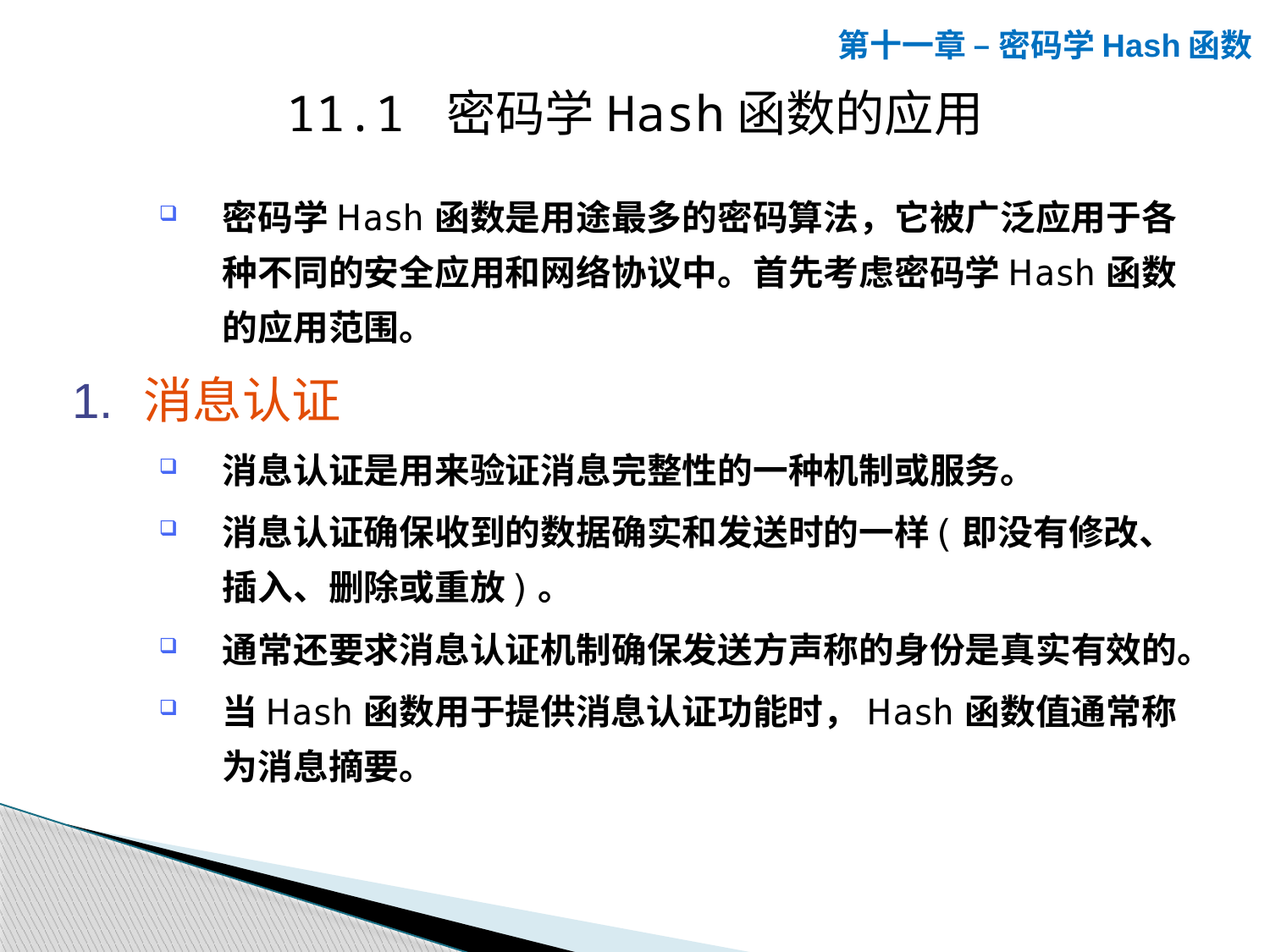

第十一章 – 密码学Hash函数
11.1 密码学Hash函数的应用
密码学Hash函数是用途最多的密码算法，它被广泛应用于各种不同的安全应用和网络协议中。首先考虑密码学Hash函数的应用范围。
消息认证
消息认证是用来验证消息完整性的一种机制或服务。
消息认证确保收到的数据确实和发送时的一样(即没有修改、插入、删除或重放)。
通常还要求消息认证机制确保发送方声称的身份是真实有效的。
当Hash函数用于提供消息认证功能时，Hash函数值通常称为消息摘要。